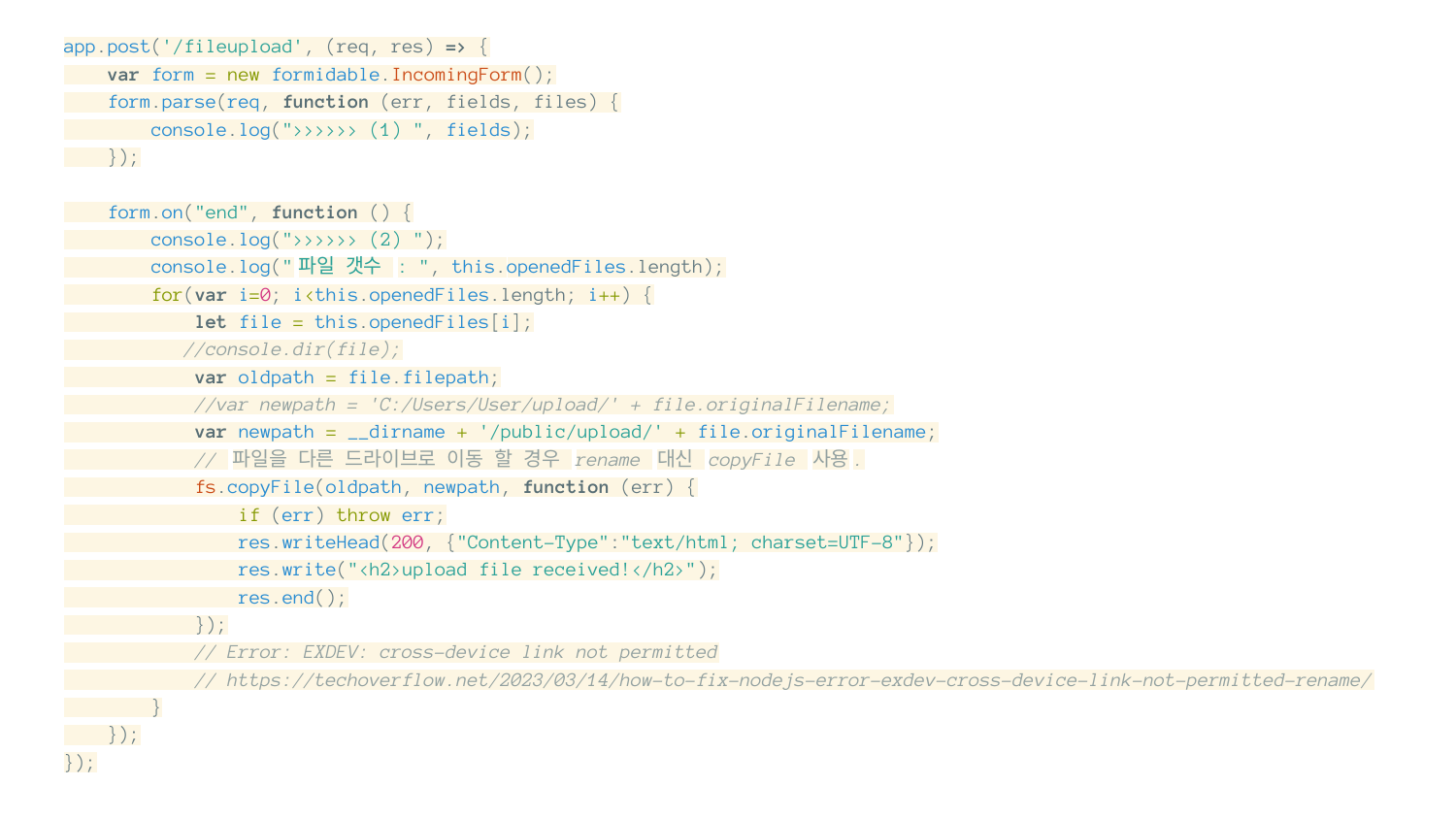

app.post('/fileupload', (req, res) => {
    var form = new formidable.IncomingForm();
    form.parse(req, function (err, fields, files) {
        console.log(">>>>>> (1) ", fields);
    });

    form.on("end", function () {
        console.log(">>>>>> (2) ");
        console.log("파일 갯수 : ", this.openedFiles.length);
        for(var i=0; i<this.openedFiles.length; i++) {
            let file = this.openedFiles[i];
           //console.dir(file);
            var oldpath = file.filepath;
            //var newpath = 'C:/Users/User/upload/' + file.originalFilename;
            var newpath = __dirname + '/public/upload/' + file.originalFilename;
            // 파일을 다른 드라이브로 이동 할 경우 rename 대신 copyFile 사용.
            fs.copyFile(oldpath, newpath, function (err) {
                if (err) throw err;
                res.writeHead(200, {"Content-Type":"text/html; charset=UTF-8"});
                res.write("<h2>upload file received!</h2>");
                res.end();
            });
            // Error: EXDEV: cross-device link not permitted
            // https://techoverflow.net/2023/03/14/how-to-fix-nodejs-error-exdev-cross-device-link-not-permitted-rename/
        }
    });
});